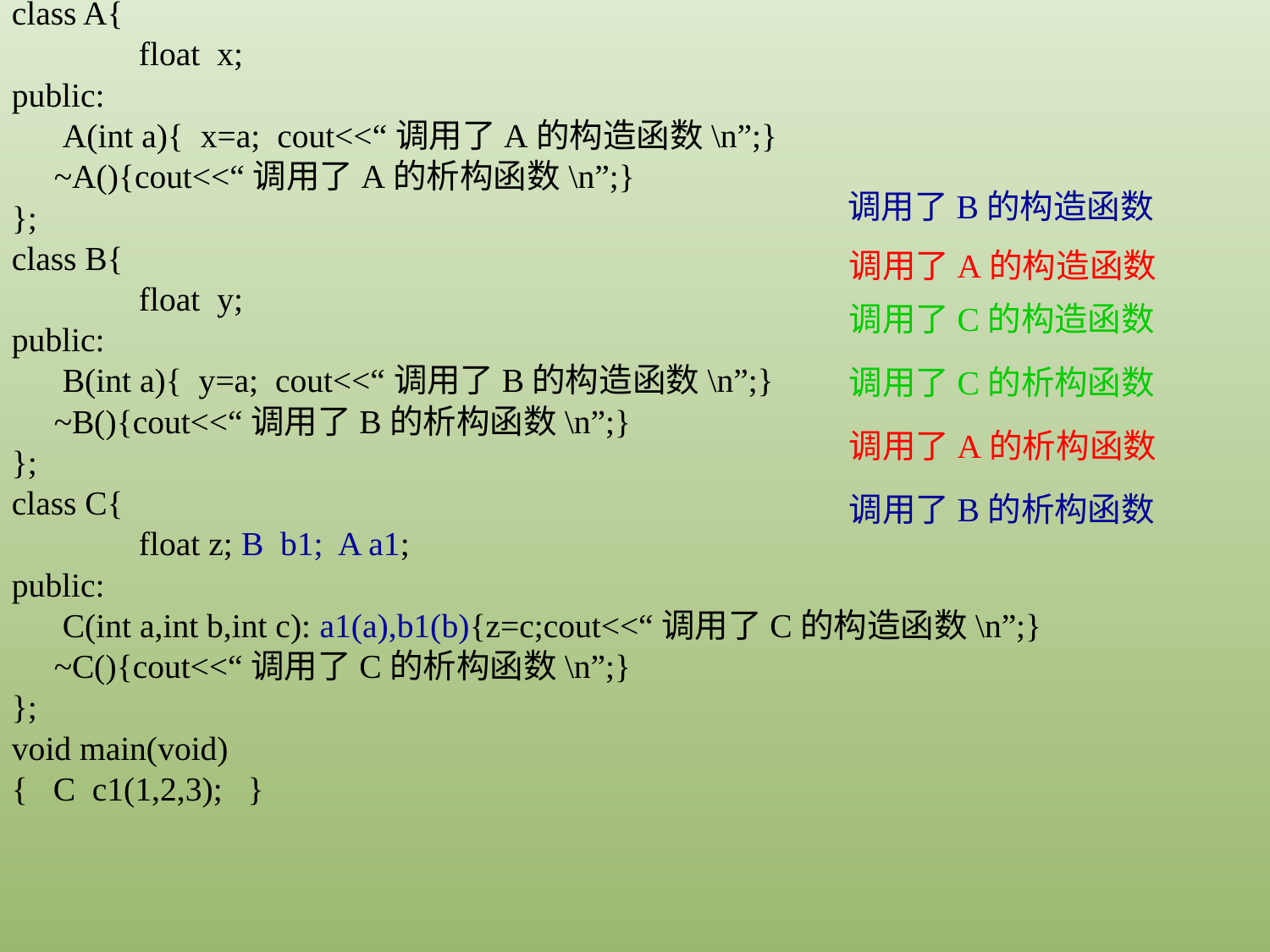

class A{
	float  x;
public:
      A(int a){  x=a;  cout<<“调用了A的构造函数\n”;}
     ~A(){cout<<“调用了A的析构函数\n”;}
};
class B{
	float  y;
public:
      B(int a){  y=a;  cout<<“调用了B的构造函数\n”;}
     ~B(){cout<<“调用了B的析构函数\n”;}
};
class C{
	float z; B  b1;  A a1;
public:
      C(int a,int b,int c): a1(a),b1(b){z=c;cout<<“调用了C的构造函数\n”;}
     ~C(){cout<<“调用了C的析构函数\n”;}
};
void main(void)
{   C  c1(1,2,3);   }
调用了B的构造函数
调用了A的构造函数
调用了C的构造函数
调用了C的析构函数
调用了A的析构函数
调用了B的析构函数
705